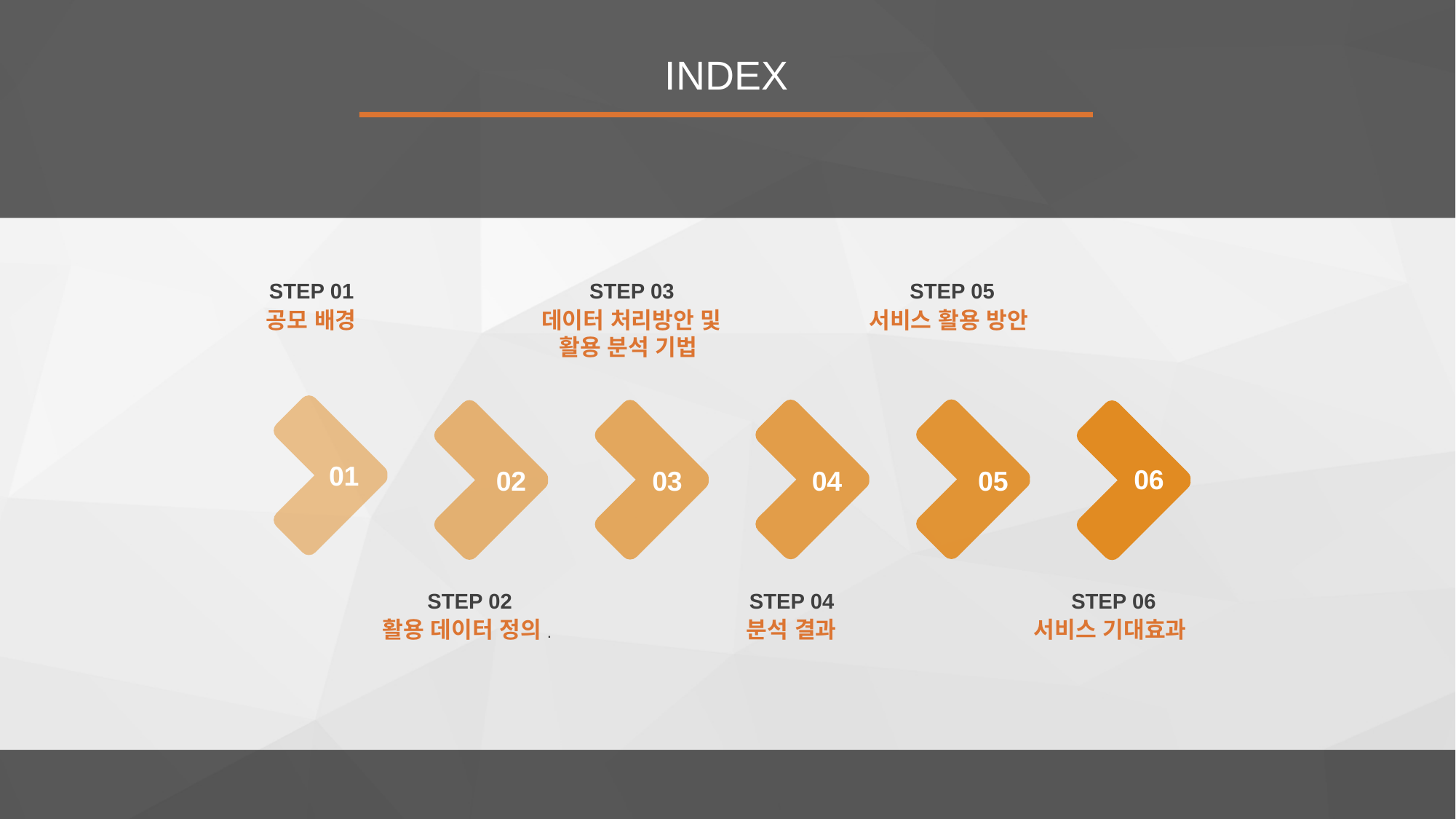

# INDEX
STEP 01
공모 배경
STEP 03
데이터 처리방안 및 활용 분석 기법
STEP 05
서비스 활용 방안

01
06
02
03
04
05
STEP 02
활용 데이터 정의.
STEP 04
분석 결과
STEP 06
서비스 기대효과